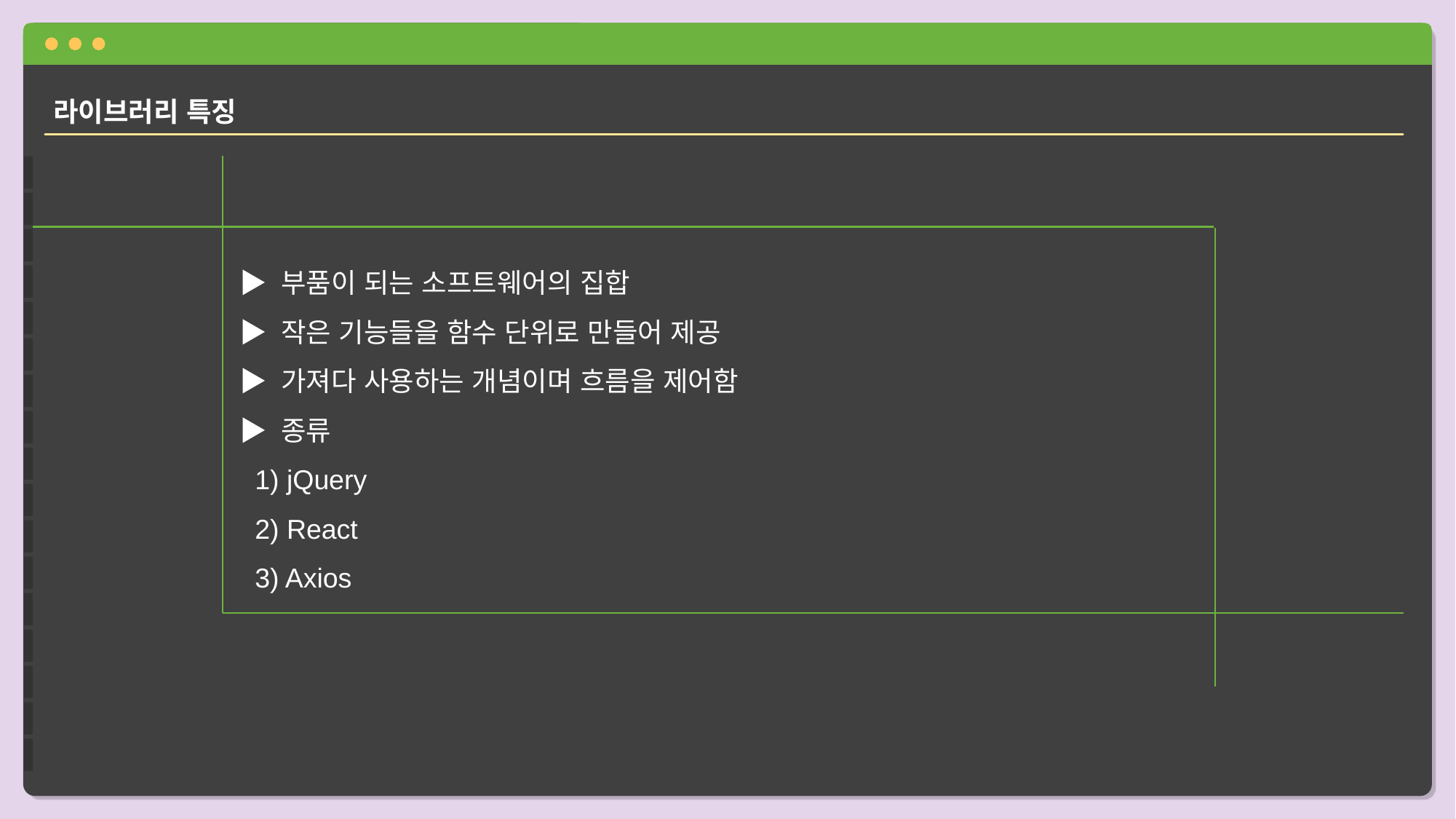

라이브러리 특징

 ▶ 부품이 되는 소프트웨어의 집합
 ▶ 작은 기능들을 함수 단위로 만들어 제공
 ▶ 가져다 사용하는 개념이며 흐름을 제어함
 ▶ 종류
   1) jQuery
   2) React
   3) Axios